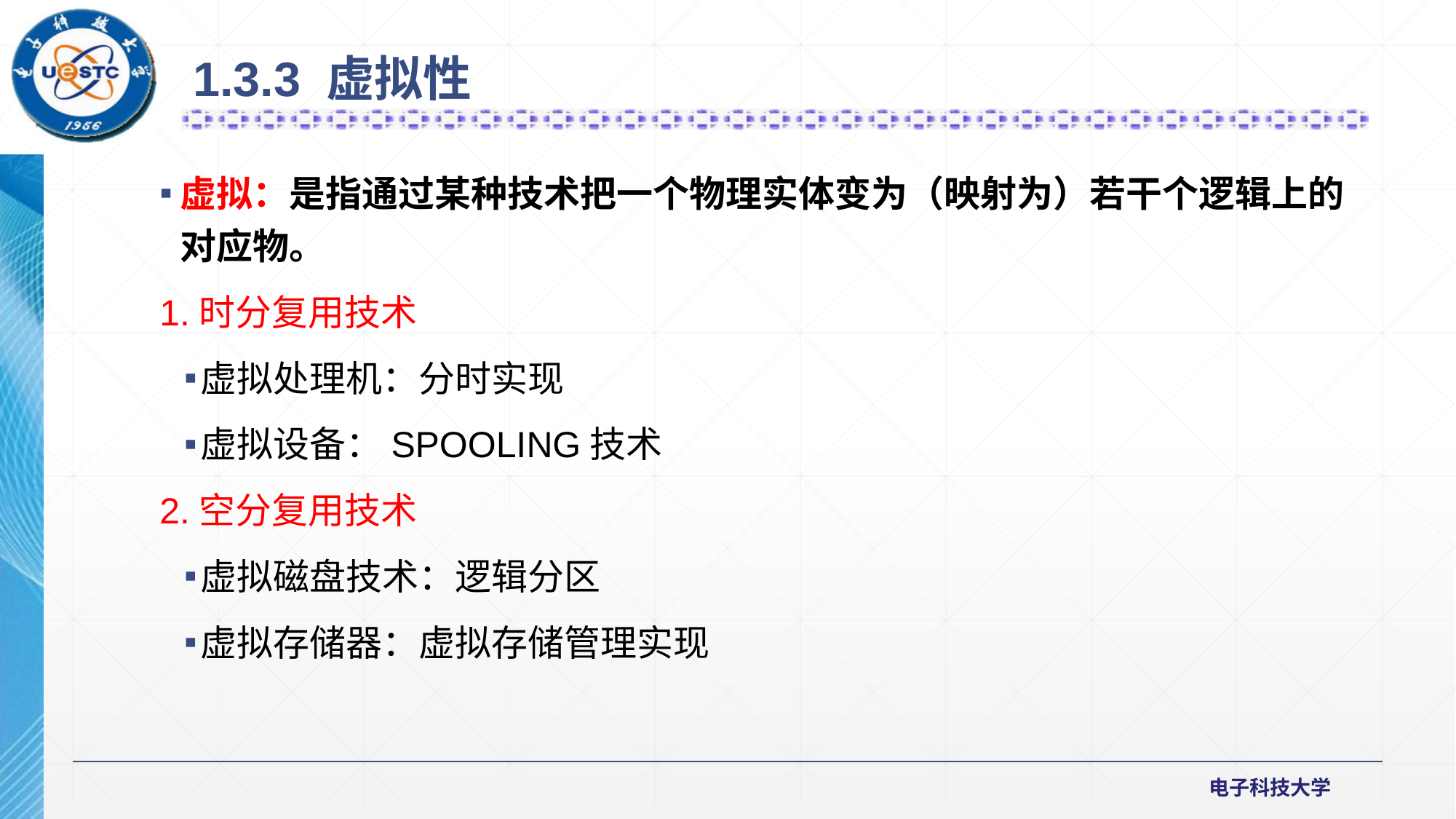

1.3.3 虚拟性
虚拟：是指通过某种技术把一个物理实体变为（映射为）若干个逻辑上的对应物。
1.时分复用技术
虚拟处理机：分时实现
虚拟设备：SPOOLING技术
2.空分复用技术
虚拟磁盘技术：逻辑分区
虚拟存储器：虚拟存储管理实现